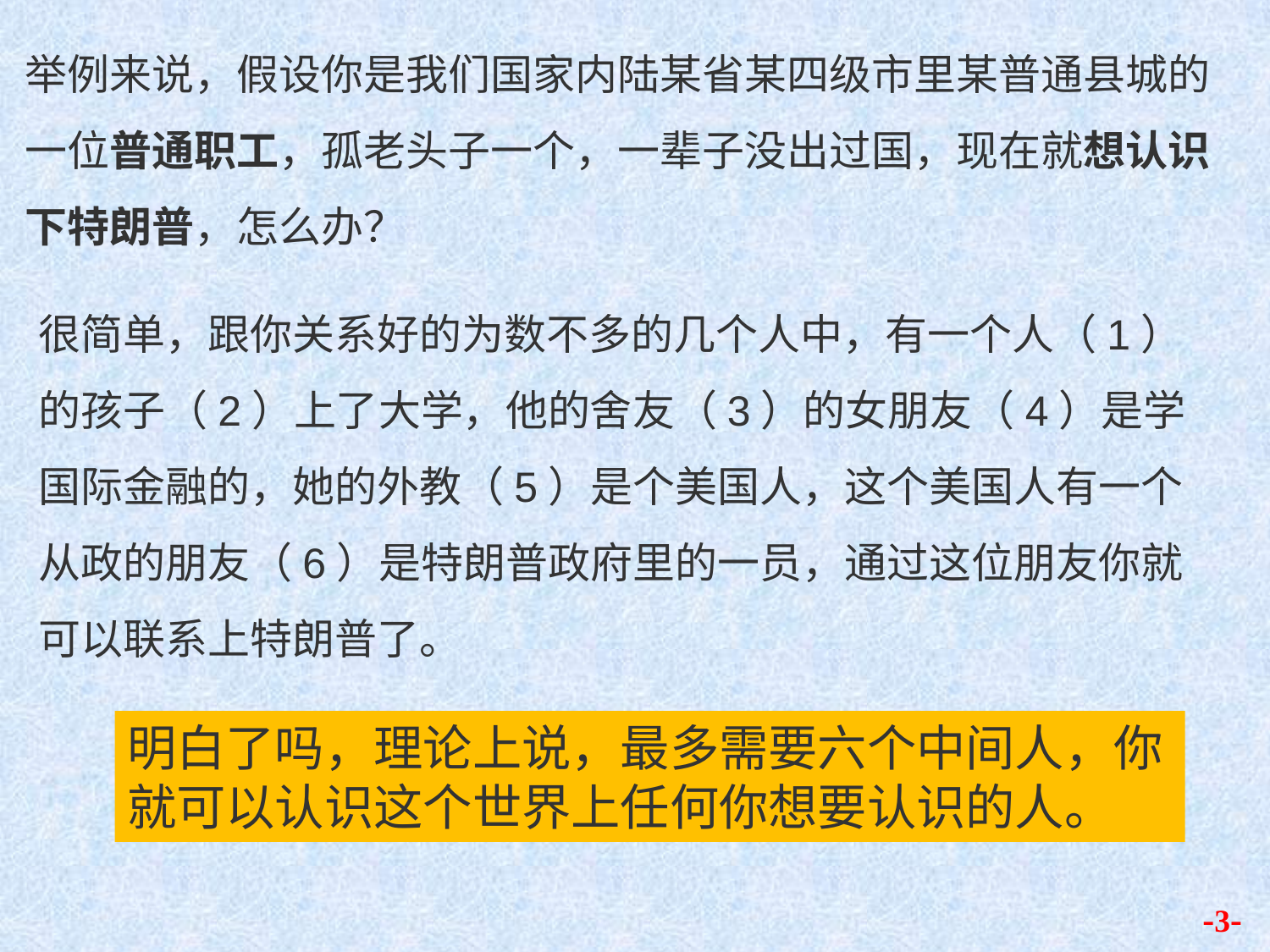

举例来说，假设你是我们国家内陆某省某四级市里某普通县城的一位普通职工，孤老头子一个，一辈子没出过国，现在就想认识下特朗普，怎么办？
很简单，跟你关系好的为数不多的几个人中，有一个人（1）的孩子（2）上了大学，他的舍友（3）的女朋友（4）是学国际金融的，她的外教（5）是个美国人，这个美国人有一个从政的朋友（6）是特朗普政府里的一员，通过这位朋友你就可以联系上特朗普了。
明白了吗，理论上说，最多需要六个中间人，你就可以认识这个世界上任何你想要认识的人。
-3-